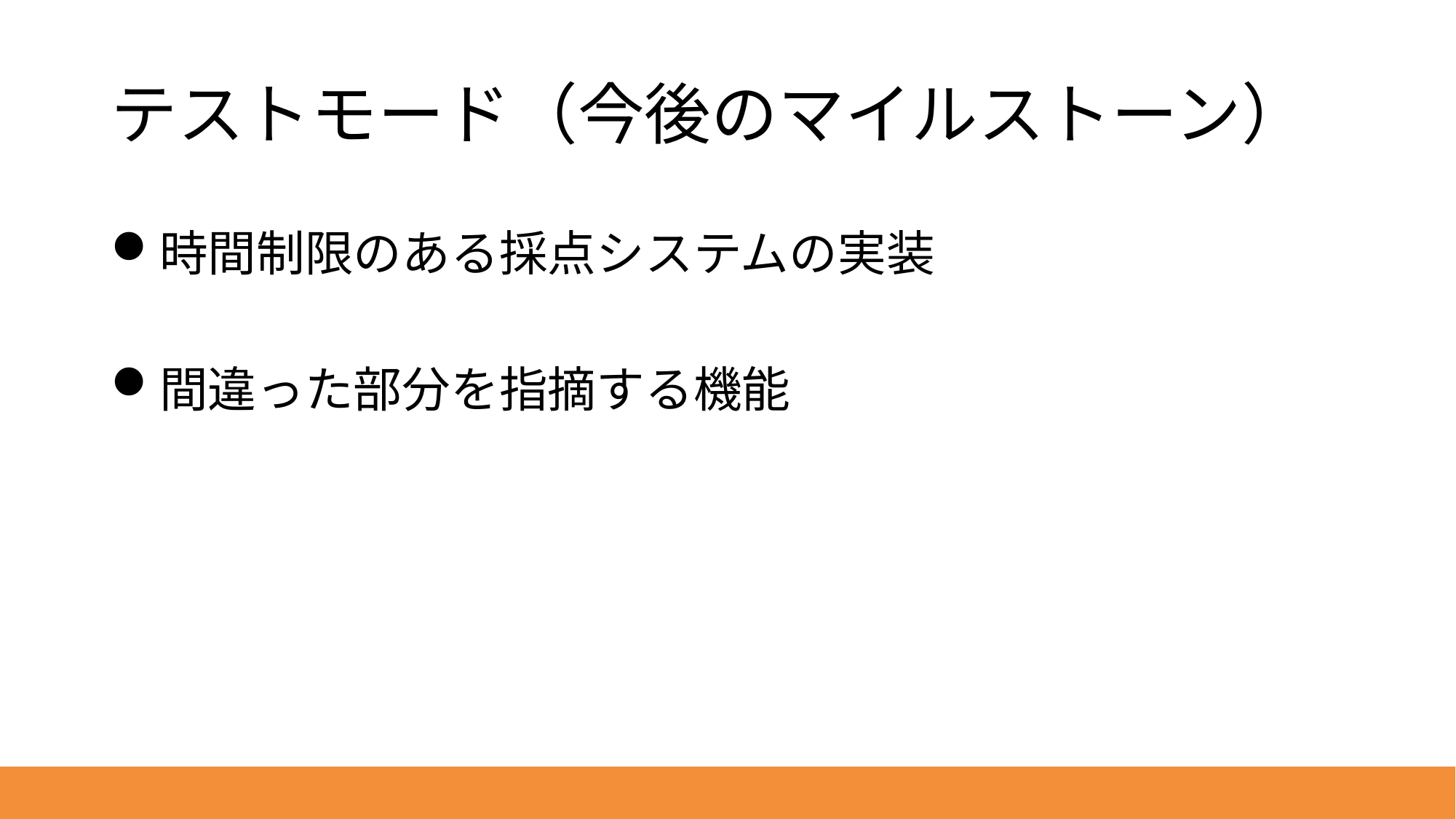

# テストモード（今後のマイルストーン）
時間制限のある採点システムの実装

間違った部分を指摘する機能